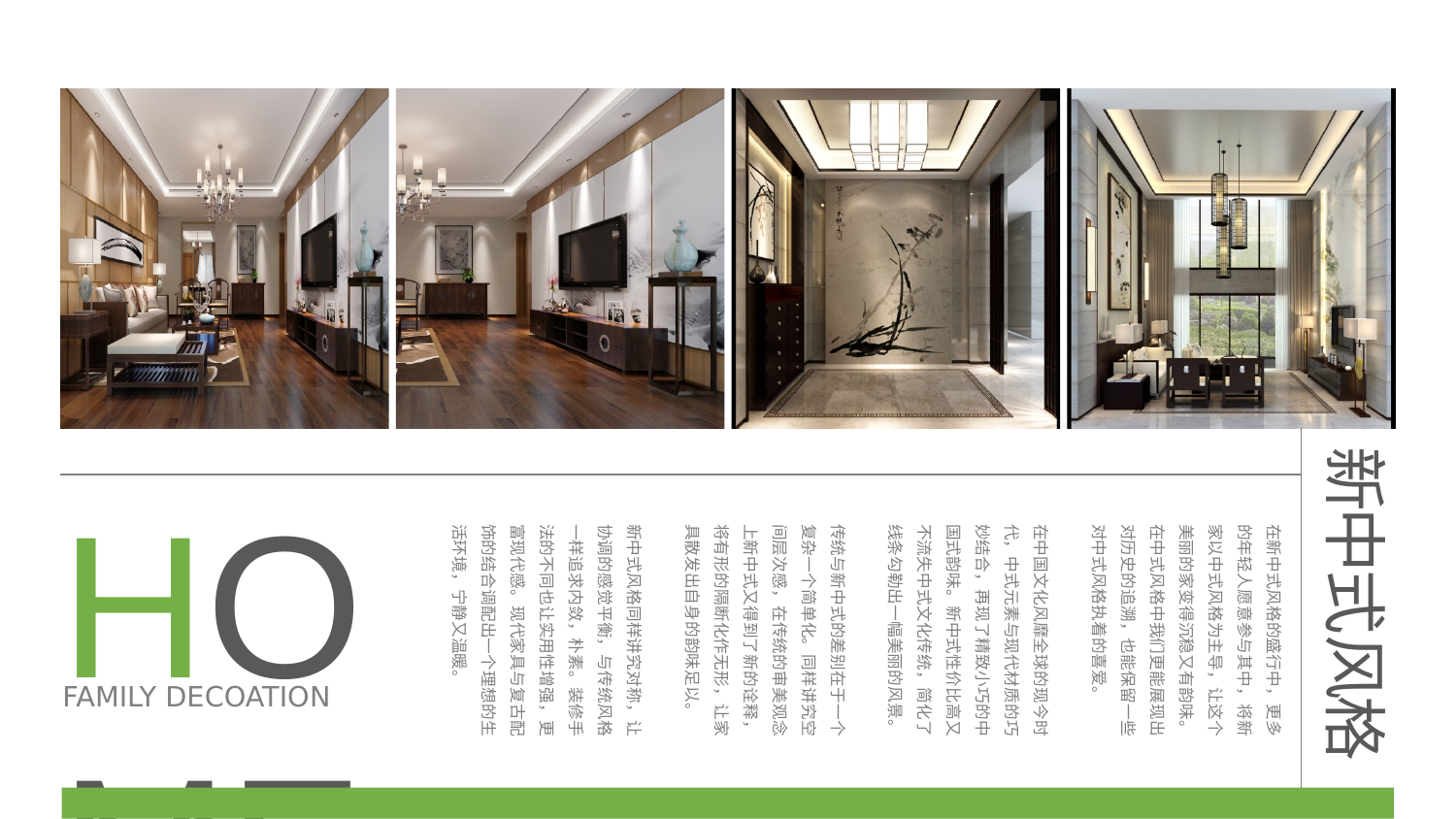

新中式风格
HOME
FAMILY DECOATION
在新中式风格的盛行中，更多的年轻人愿意参与其中，将新家以中式风格为主导，让这个美丽的家变得沉稳又有韵味。在中式风格中我们更能展现出对历史的追溯，也能保留一些对中式风格执着的喜爱。

在中国文化风靡全球的现今时代，中式元素与现代材质的巧妙结合，再现了精致小巧的中国式韵味。新中式性价比高又不流失中式文化传统，简化了线条勾勒出一幅美丽的风景。

传统与新中式的差别在于一个复杂一个简单化。同样讲究空间层次感，在传统的审美观念上新中式又得到了新的诠释，将有形的隔断化作无形，让家具散发出自身的韵味足以。

新中式风格同样讲究对称，让协调的感觉平衡，与传统风格一样追求内敛，朴素。装修手法的不同也让实用性增强，更富现代感。现代家具与复古配饰的结合调配出一个理想的生活环境，宁静又温暖。